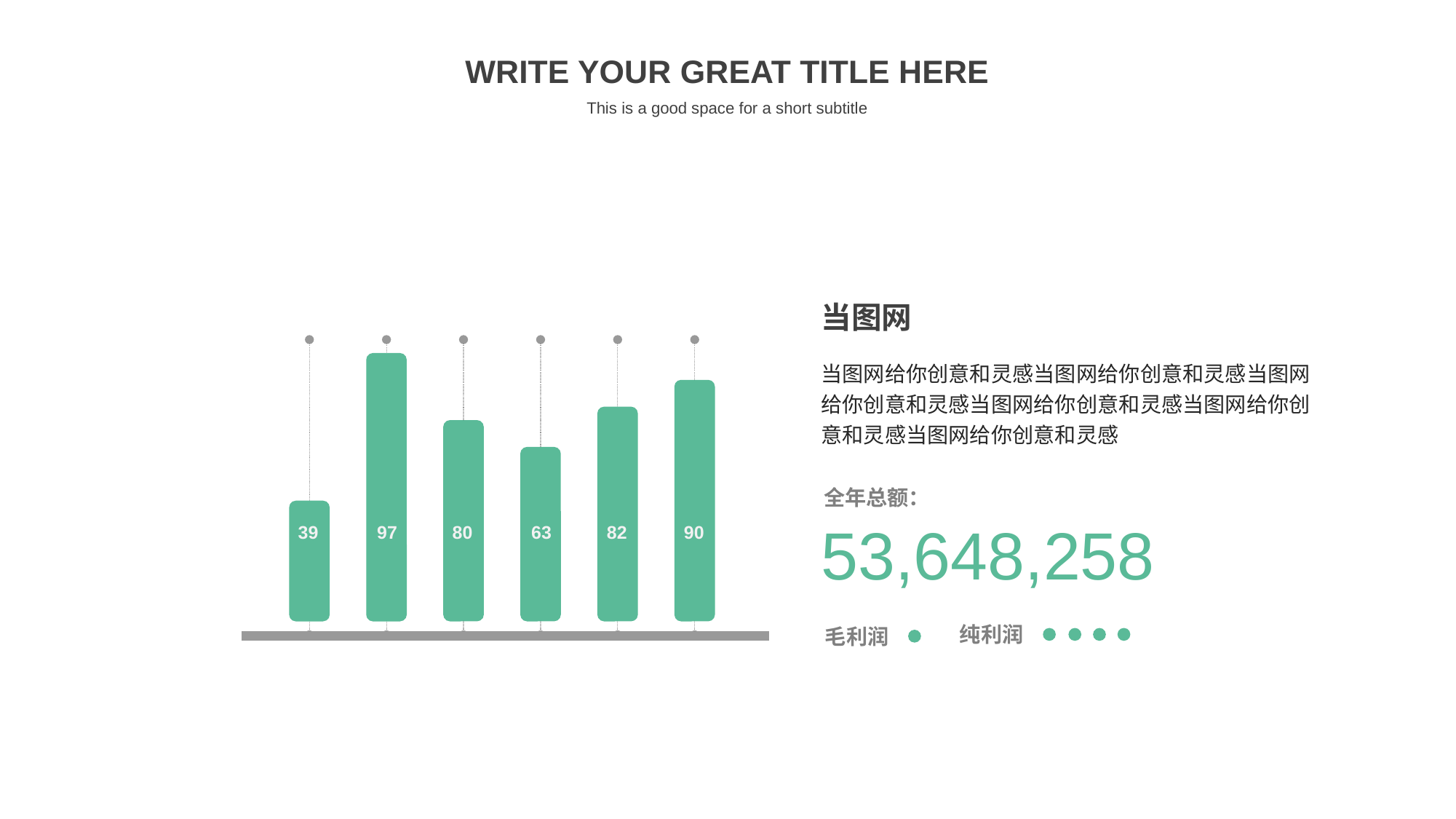

WRITE YOUR GREAT TITLE HERE
This is a good space for a short subtitle
当图网

当图网给你创意和灵感当图网给你创意和灵感当图网给你创意和灵感当图网给你创意和灵感当图网给你创意和灵感当图网给你创意和灵感

全年总额：
53,648,258
39
97
80
63
82
90
纯利润
毛利润